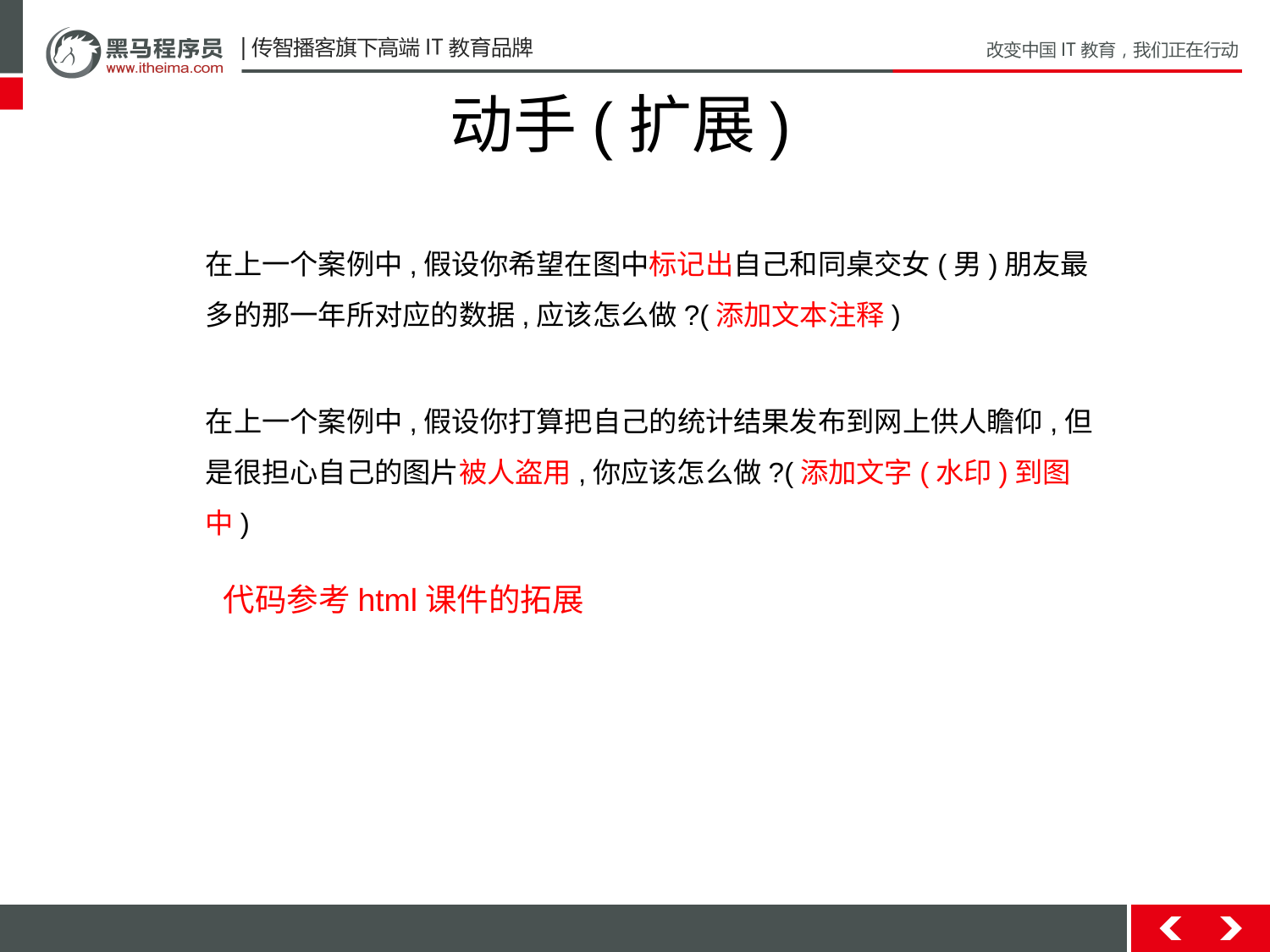

# 动手(扩展)
在上一个案例中,假设你希望在图中标记出自己和同桌交女(男)朋友最多的那一年所对应的数据,应该怎么做?(添加文本注释)
在上一个案例中,假设你打算把自己的统计结果发布到网上供人瞻仰,但是很担心自己的图片被人盗用,你应该怎么做?(添加文字(水印)到图中)
代码参考html课件的拓展